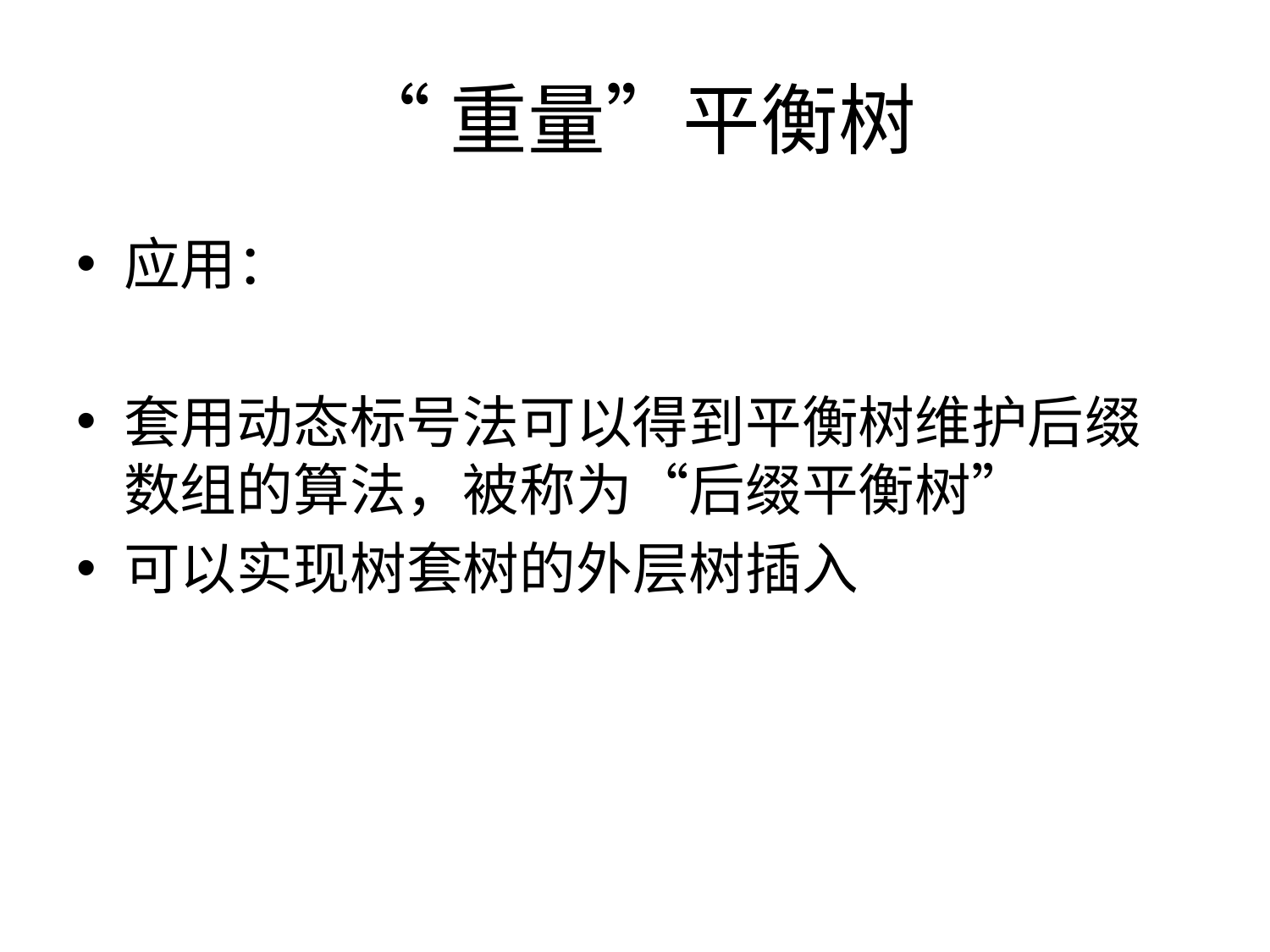

# “重量”平衡树
应用：

套用动态标号法可以得到平衡树维护后缀数组的算法，被称为“后缀平衡树”
可以实现树套树的外层树插入